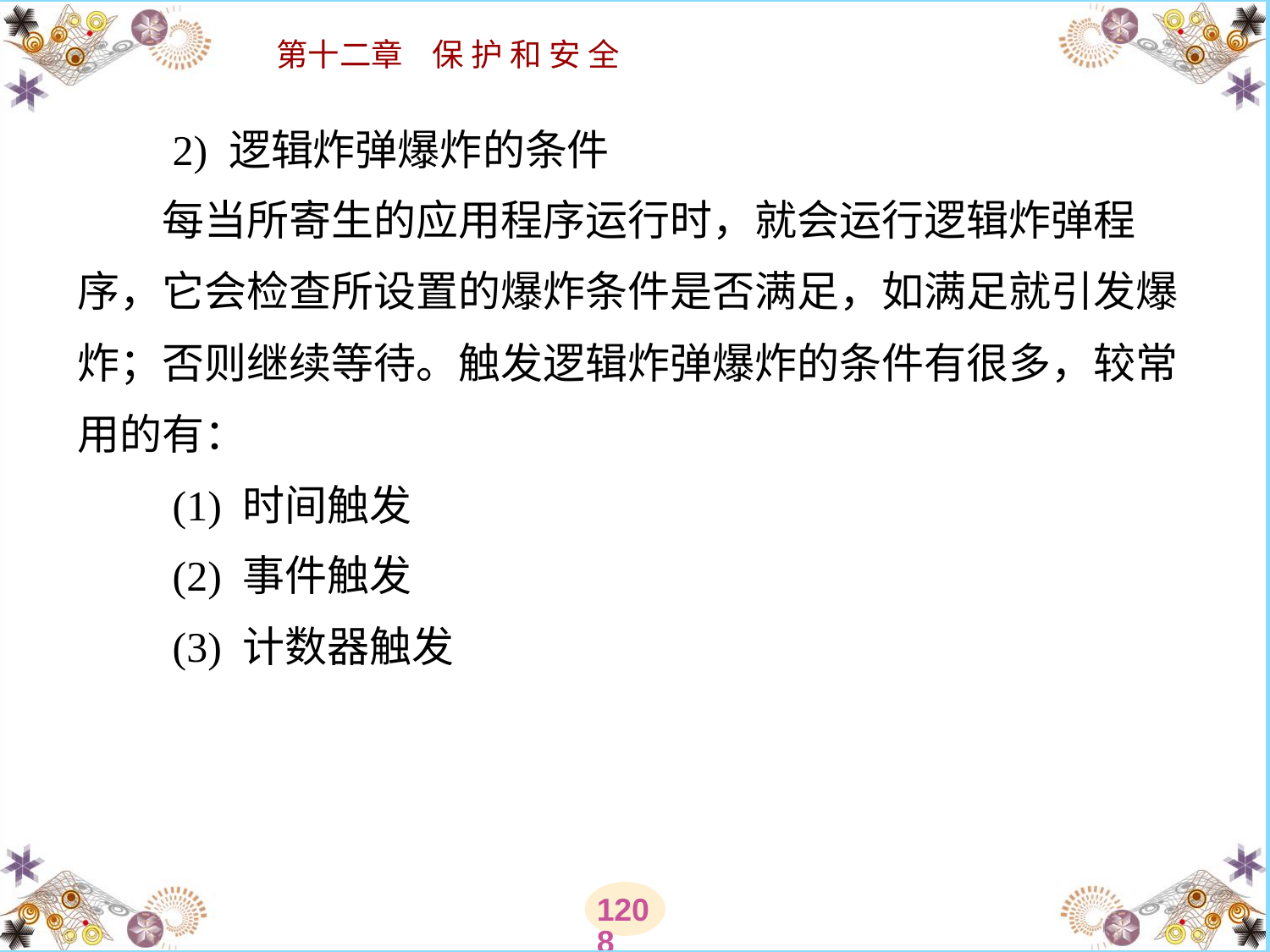

# 2) 逻辑炸弹爆炸的条件 　　每当所寄生的应用程序运行时，就会运行逻辑炸弹程序，它会检查所设置的爆炸条件是否满足，如满足就引发爆炸；否则继续等待。触发逻辑炸弹爆炸的条件有很多，较常用的有： 　　(1) 时间触发 　　(2) 事件触发 　　(3) 计数器触发